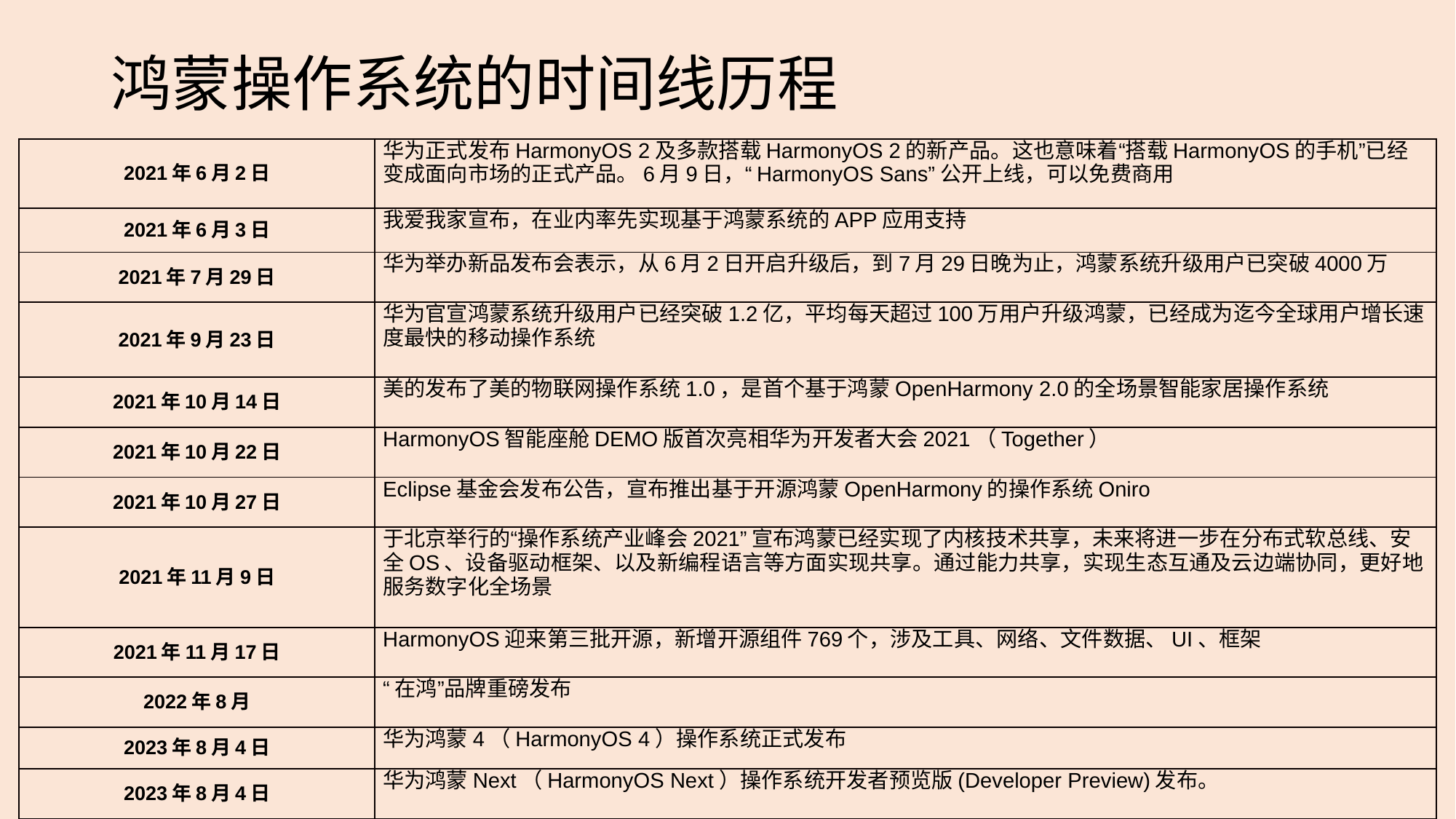

# 鸿蒙操作系统的时间线历程
| 2021年6月2日 | 华为正式发布HarmonyOS 2及多款搭载HarmonyOS 2的新产品。这也意味着“搭载HarmonyOS的手机”已经变成面向市场的正式产品。6月9日，“HarmonyOS Sans”公开上线，可以免费商用 |
| --- | --- |
| 2021年6月3日 | 我爱我家宣布，在业内率先实现基于鸿蒙系统的APP应用支持 |
| 2021年7月29日 | 华为举办新品发布会表示，从6月2日开启升级后，到7月29日晚为止，鸿蒙系统升级用户已突破4000万 |
| 2021年9月23日 | 华为官宣鸿蒙系统升级用户已经突破1.2亿，平均每天超过100万用户升级鸿蒙，已经成为迄今全球用户增长速度最快的移动操作系统 |
| 2021年10月14日 | 美的发布了美的物联网操作系统1.0，是首个基于鸿蒙OpenHarmony 2.0的全场景智能家居操作系统 |
| 2021年10月22日 | HarmonyOS智能座舱DEMO版首次亮相华为开发者大会2021（Together） |
| 2021年10月27日 | Eclipse基金会发布公告，宣布推出基于开源鸿蒙OpenHarmony的操作系统Oniro |
| 2021年11月9日 | 于北京举行的“操作系统产业峰会2021”宣布鸿蒙已经实现了内核技术共享，未来将进一步在分布式软总线、安全OS、设备驱动框架、以及新编程语言等方面实现共享。通过能力共享，实现生态互通及云边端协同，更好地服务数字化全场景 |
| 2021年11月17日 | HarmonyOS迎来第三批开源，新增开源组件769个，涉及工具、网络、文件数据、UI、框架 |
| 2022年8月 | “在鸿”品牌重磅发布 |
| 2023年8月4日 | 华为鸿蒙4（HarmonyOS 4）操作系统正式发布 |
| 2023年8月4日 | 华为鸿蒙Next（HarmonyOS Next）操作系统开发者预览版(Developer Preview)发布。 |